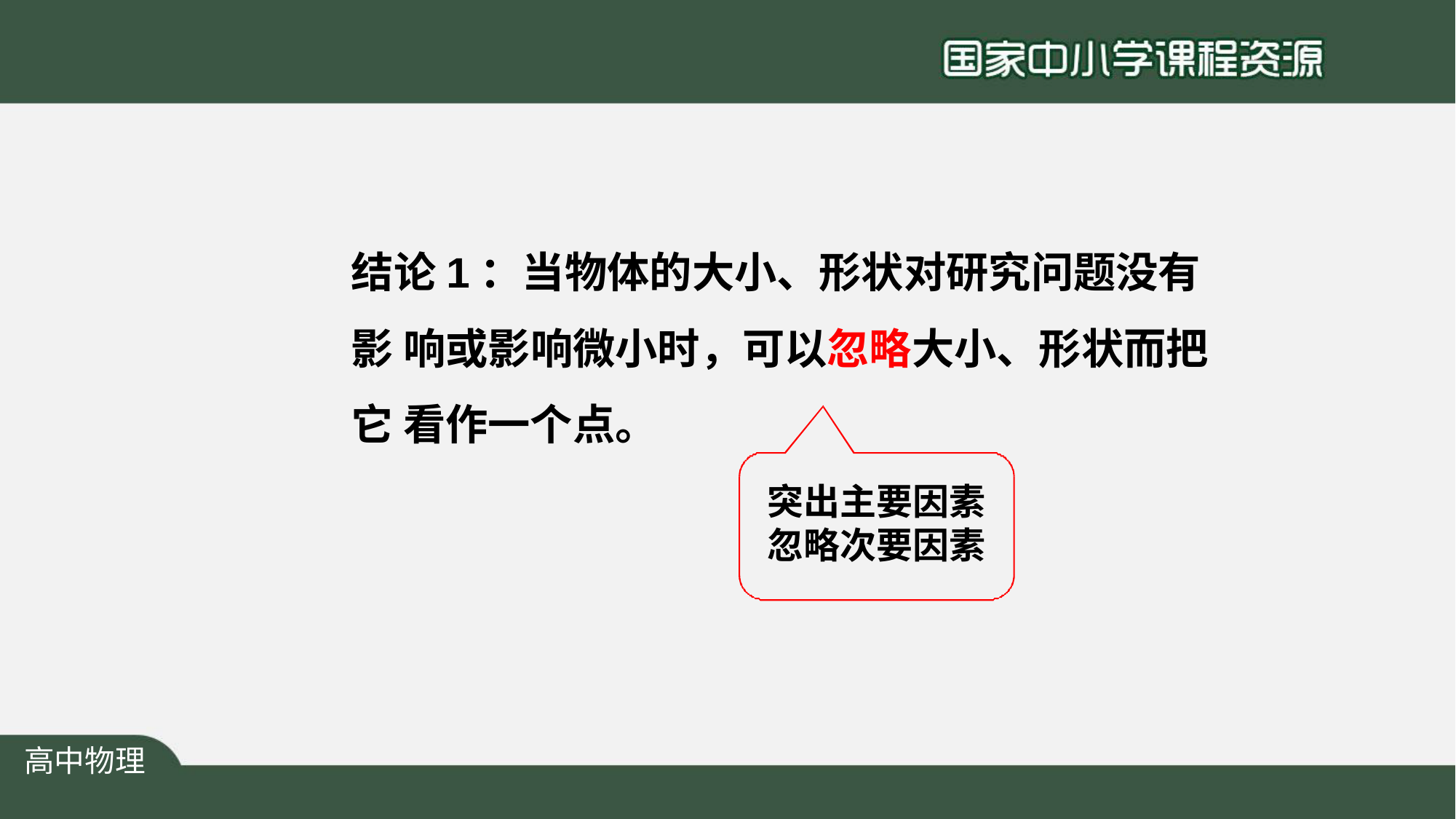

# 结论1：当物体的大小、形状对研究问题没有影 响或影响微小时，可以忽略大小、形状而把它 看作一个点。

突出主要因素 忽略次要因素
高中物理